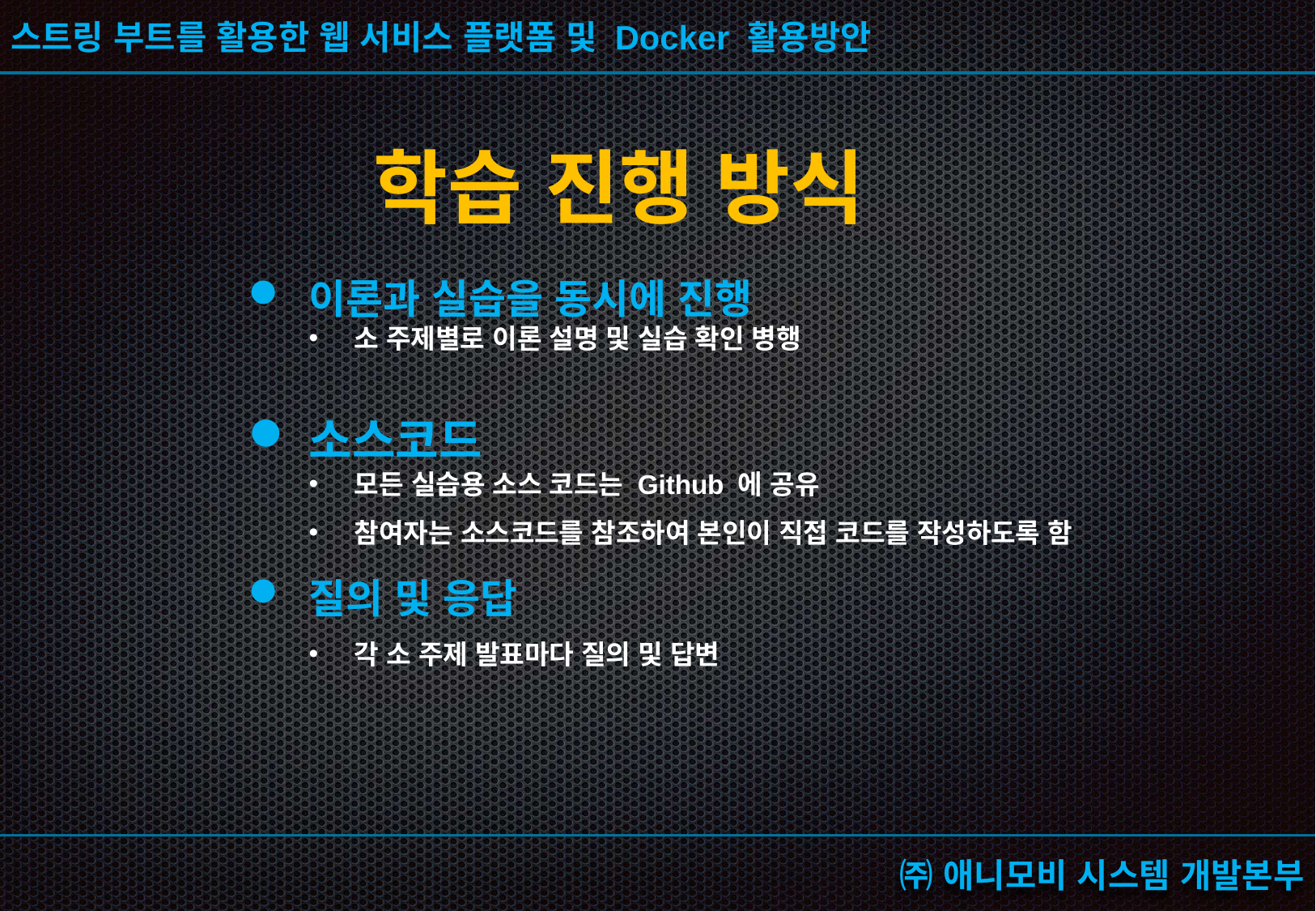

학습 진행 방식

이론과 실습을 동시에 진행
소 주제별로 이론 설명 및 실습 확인 병행
소스코드
모든 실습용 소스 코드는 Github 에 공유
참여자는 소스코드를 참조하여 본인이 직접 코드를 작성하도록 함
질의 및 응답
각 소 주제 발표마다 질의 및 답변